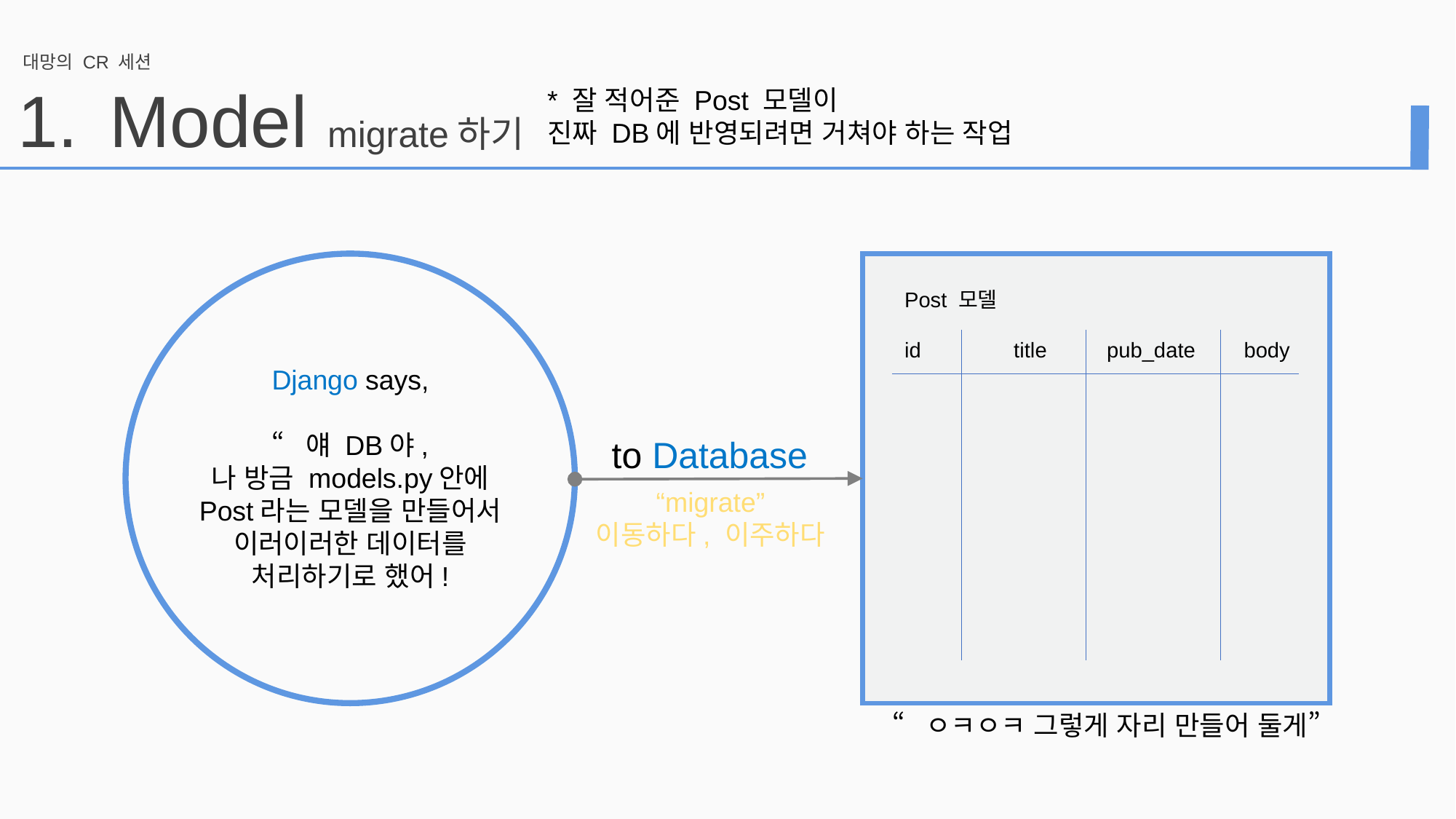

대망의 CR 세션
1.
Model migrate하기
* 잘 적어준 Post 모델이
진짜 DB에 반영되려면 거쳐야 하는 작업

Post 모델

id	title          pub_date	  body
Django says,

“얘 DB야,
나 방금 models.py안에
Post라는 모델을 만들어서
이러이러한 데이터를
처리하기로 했어!
to Database
“ㅇㅋㅇㅋ 그렇게 자리 만들어 둘게”
“migrate”
이동하다, 이주하다